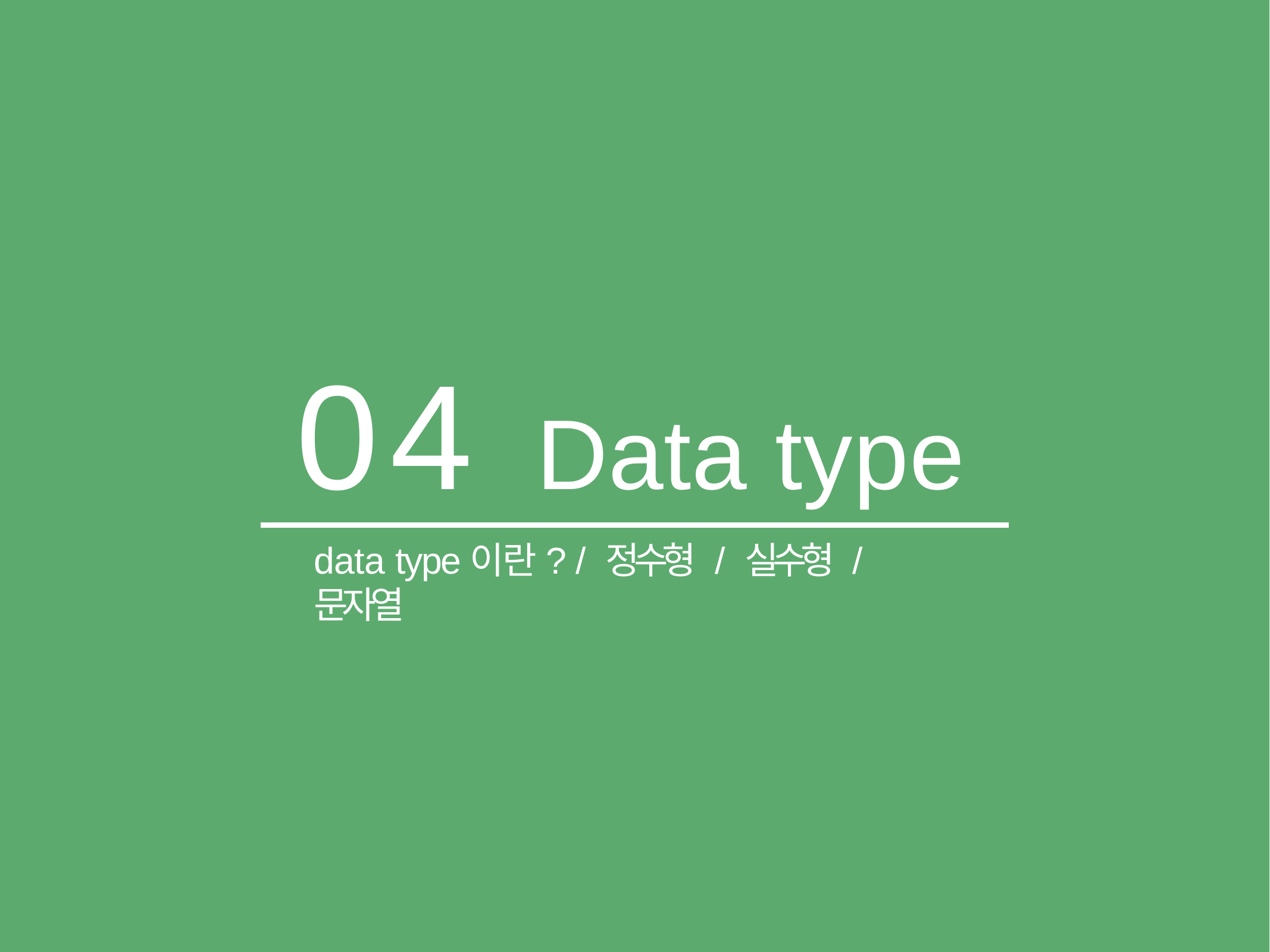

# 04 Data type

data type이란? / 정수형  / 실수형  / 문자열